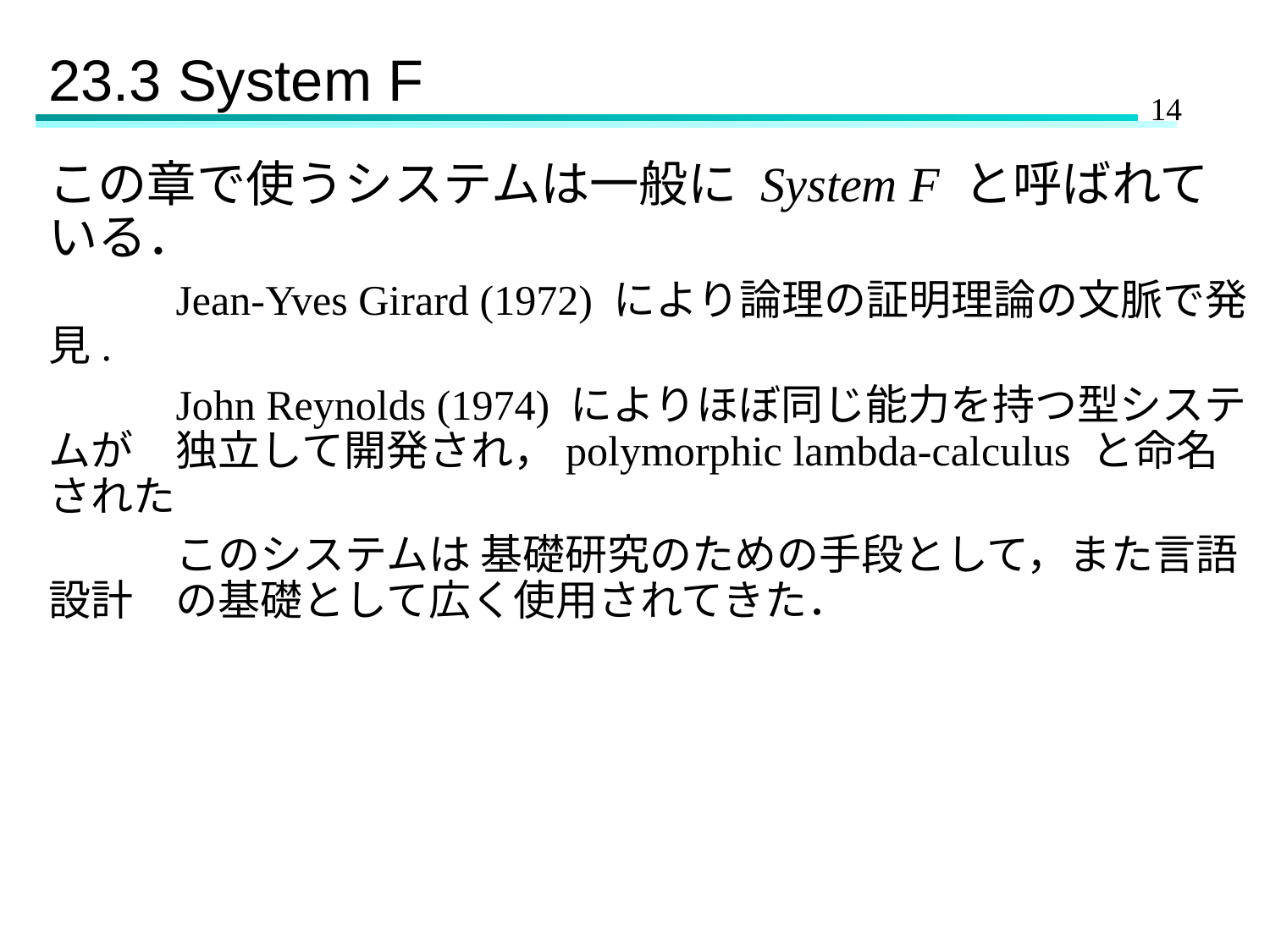

# 23.3 System F
この章で使うシステムは一般に System F と呼ばれている．
	Jean-Yves Girard (1972) により論理の証明理論の文脈で発見.
	John Reynolds (1974) によりほぼ同じ能力を持つ型システムが	独立して開発され，polymorphic lambda-calculus と命名された
	このシステムは 基礎研究のための手段として，また言語設計	の基礎として広く使用されてきた．